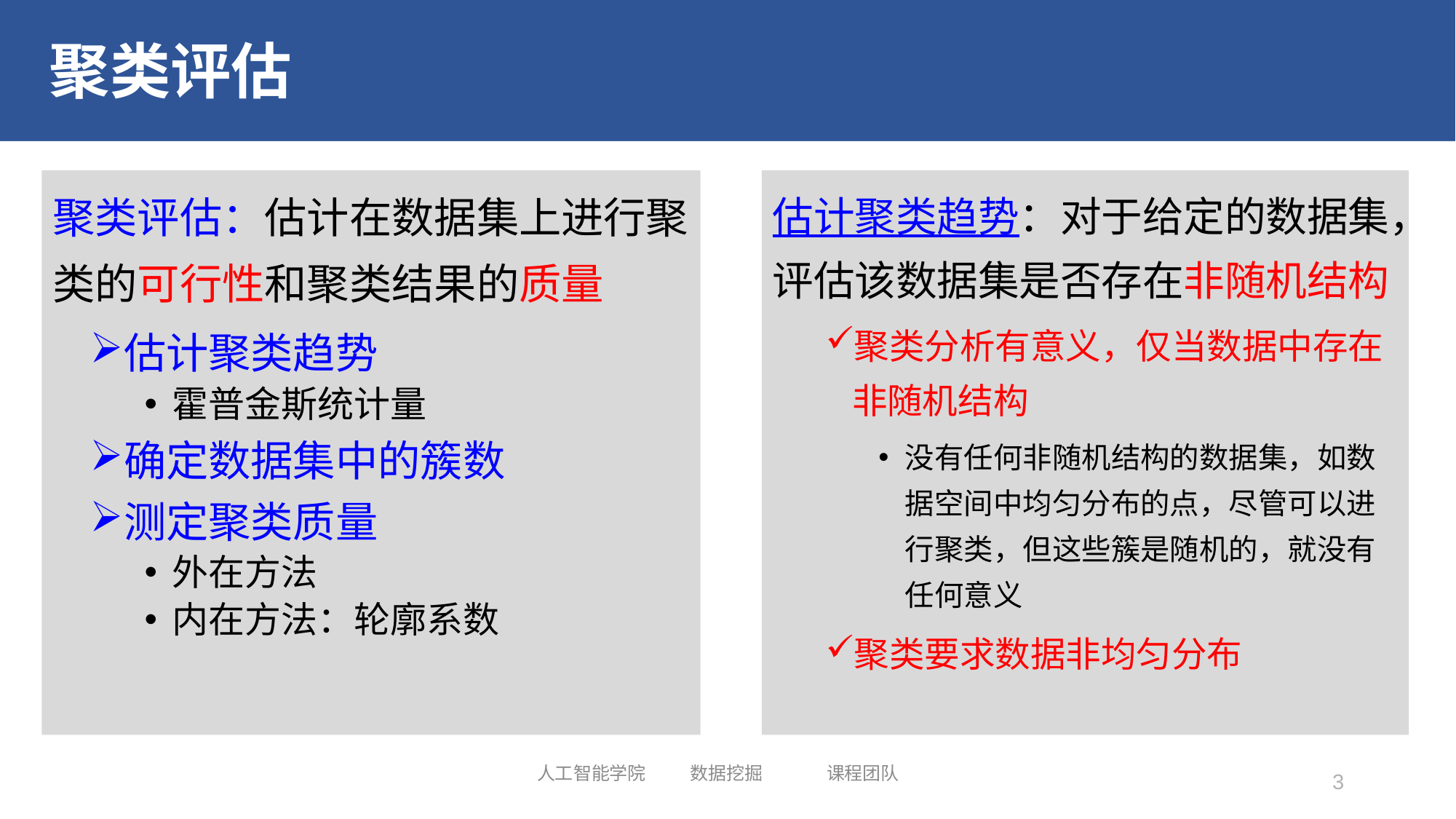

聚类评估
聚类评估：估计在数据集上进行聚类的可行性和聚类结果的质量

估计聚类趋势：对于给定的数据集，评估该数据集是否存在非随机结构
聚类分析有意义，仅当数据中存在非随机结构
没有任何非随机结构的数据集，如数据空间中均匀分布的点，尽管可以进行聚类，但这些簇是随机的，就没有任何意义
聚类要求数据非均匀分布
估计聚类趋势
霍普金斯统计量
确定数据集中的簇数
测定聚类质量
外在方法
内在方法：轮廓系数
人工智能学院           数据挖掘                课程团队
3